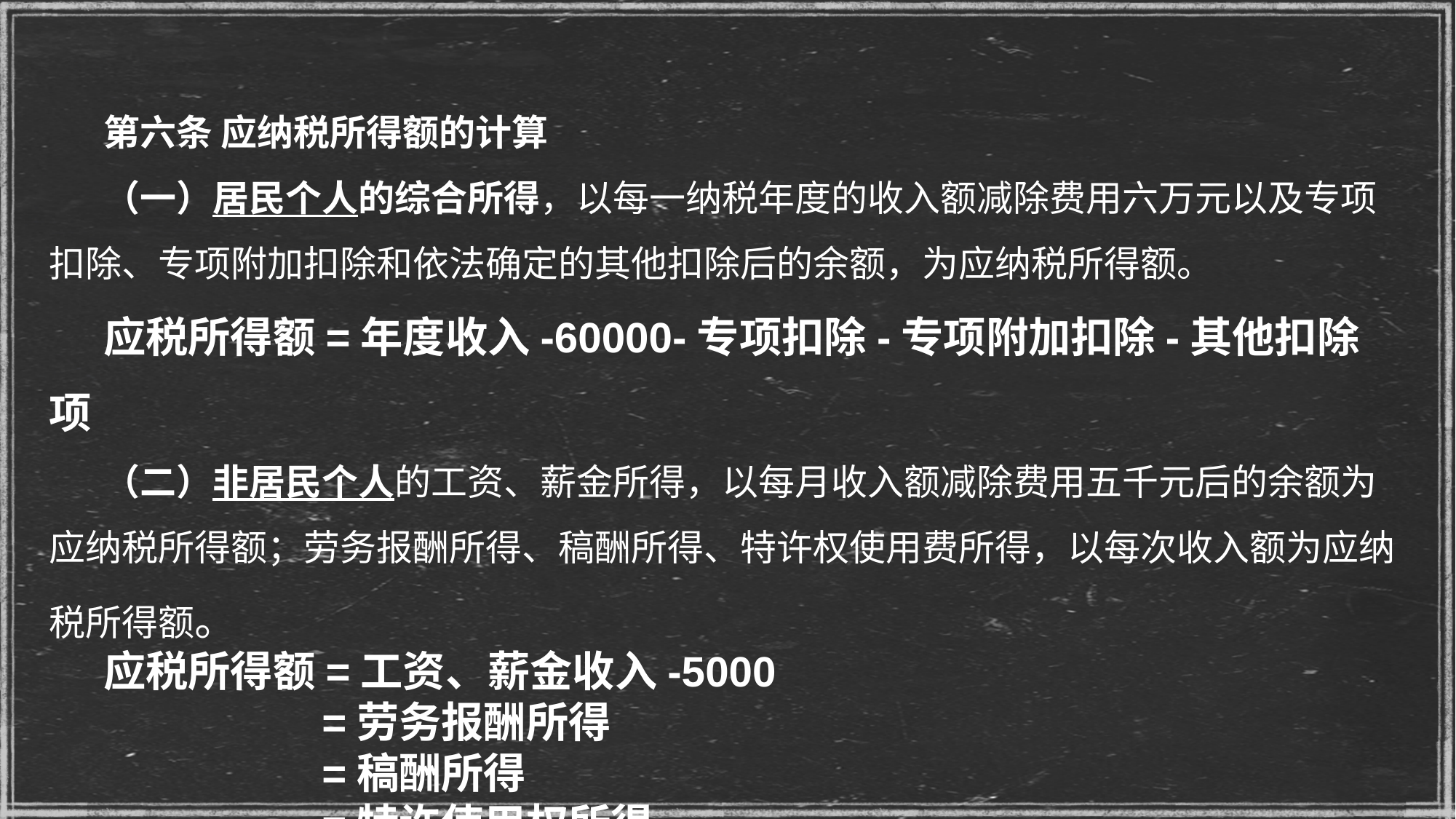

第六条 应纳税所得额的计算
（一）居民个人的综合所得，以每一纳税年度的收入额减除费用六万元以及专项扣除、专项附加扣除和依法确定的其他扣除后的余额，为应纳税所得额。
应税所得额=年度收入-60000-专项扣除-专项附加扣除-其他扣除项
（二）非居民个人的工资、薪金所得，以每月收入额减除费用五千元后的余额为应纳税所得额；劳务报酬所得、稿酬所得、特许权使用费所得，以每次收入额为应纳税所得额。
应税所得额=工资、薪金收入-5000
=劳务报酬所得
=稿酬所得
=特许使用权所得